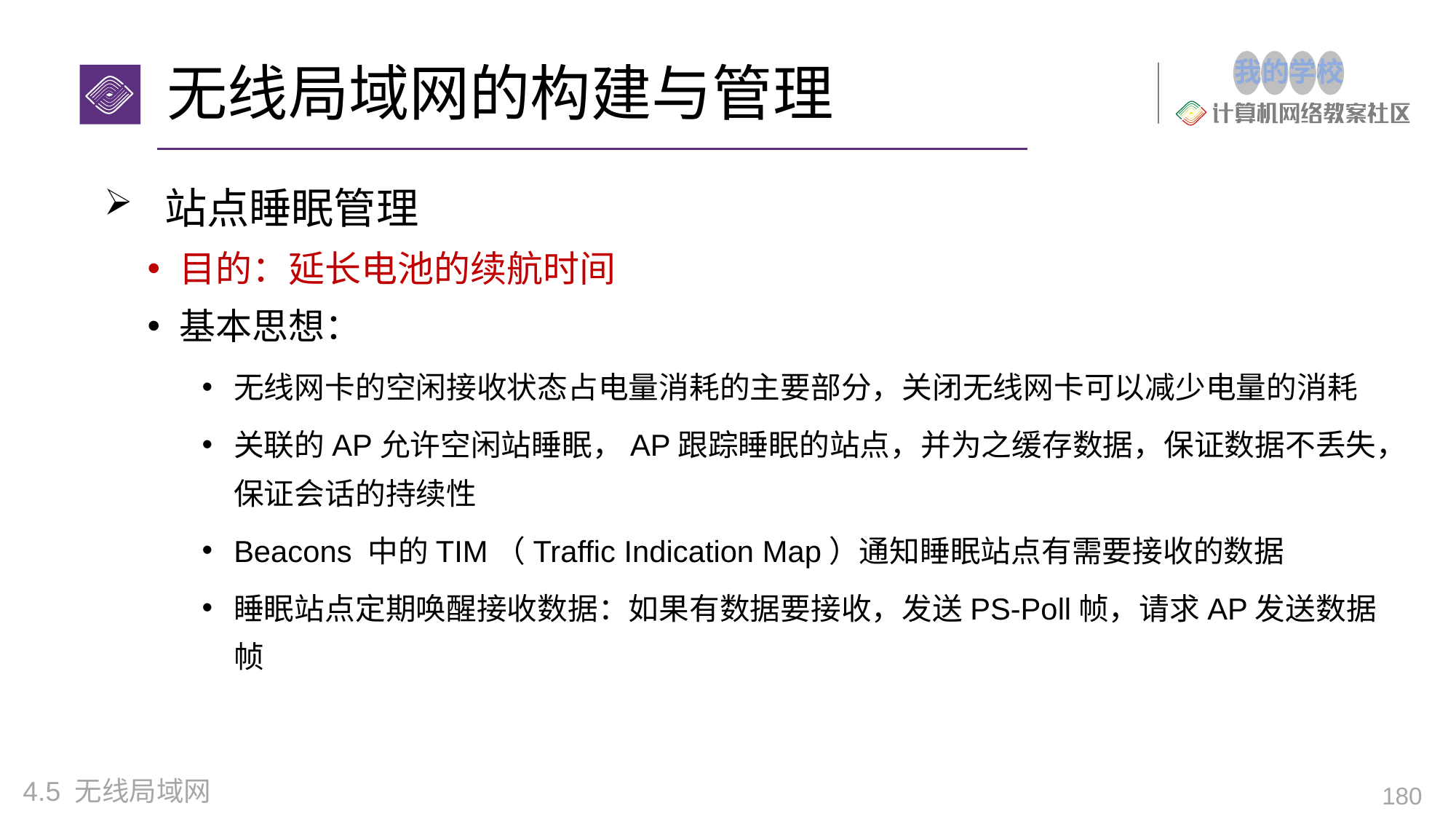

# 无线局域网的构建与管理
 站点睡眠管理
目的：延长电池的续航时间
基本思想：
无线网卡的空闲接收状态占电量消耗的主要部分，关闭无线网卡可以减少电量的消耗
关联的AP允许空闲站睡眠，AP跟踪睡眠的站点，并为之缓存数据，保证数据不丢失，保证会话的持续性
Beacons 中的TIM（Traffic Indication Map）通知睡眠站点有需要接收的数据
睡眠站点定期唤醒接收数据：如果有数据要接收，发送PS-Poll帧，请求AP发送数据帧
4.5 无线局域网
180